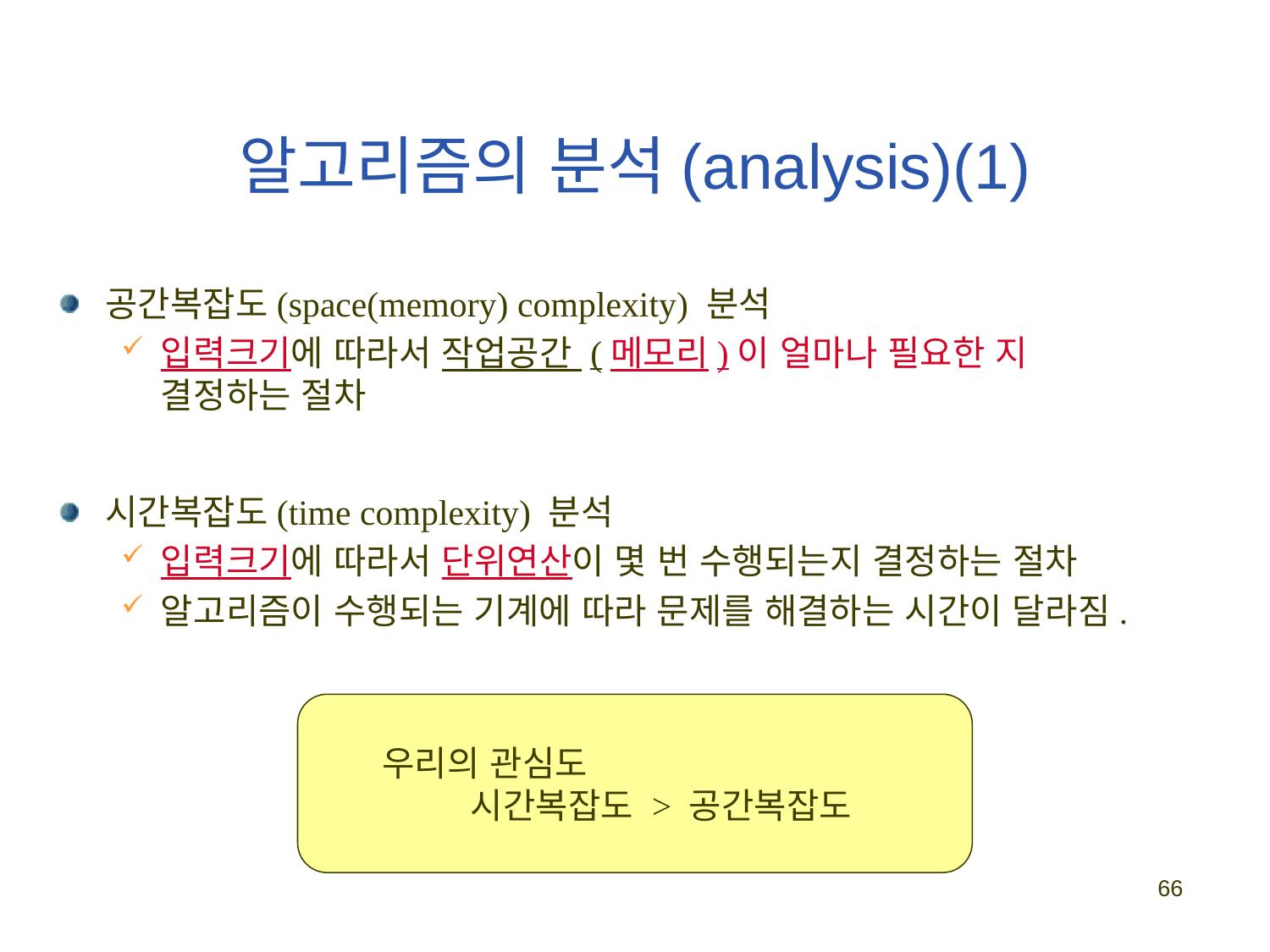

# 알고리즘의 분석(analysis)(1)
공간복잡도(space(memory) complexity) 분석
입력크기에 따라서 작업공간 (메모리)이 얼마나 필요한 지 결정하는 절차

시간복잡도(time complexity) 분석
입력크기에 따라서 단위연산이 몇 번 수행되는지 결정하는 절차
알고리즘이 수행되는 기계에 따라 문제를 해결하는 시간이 달라짐.

우리의 관심도
        시간복잡도 > 공간복잡도
66